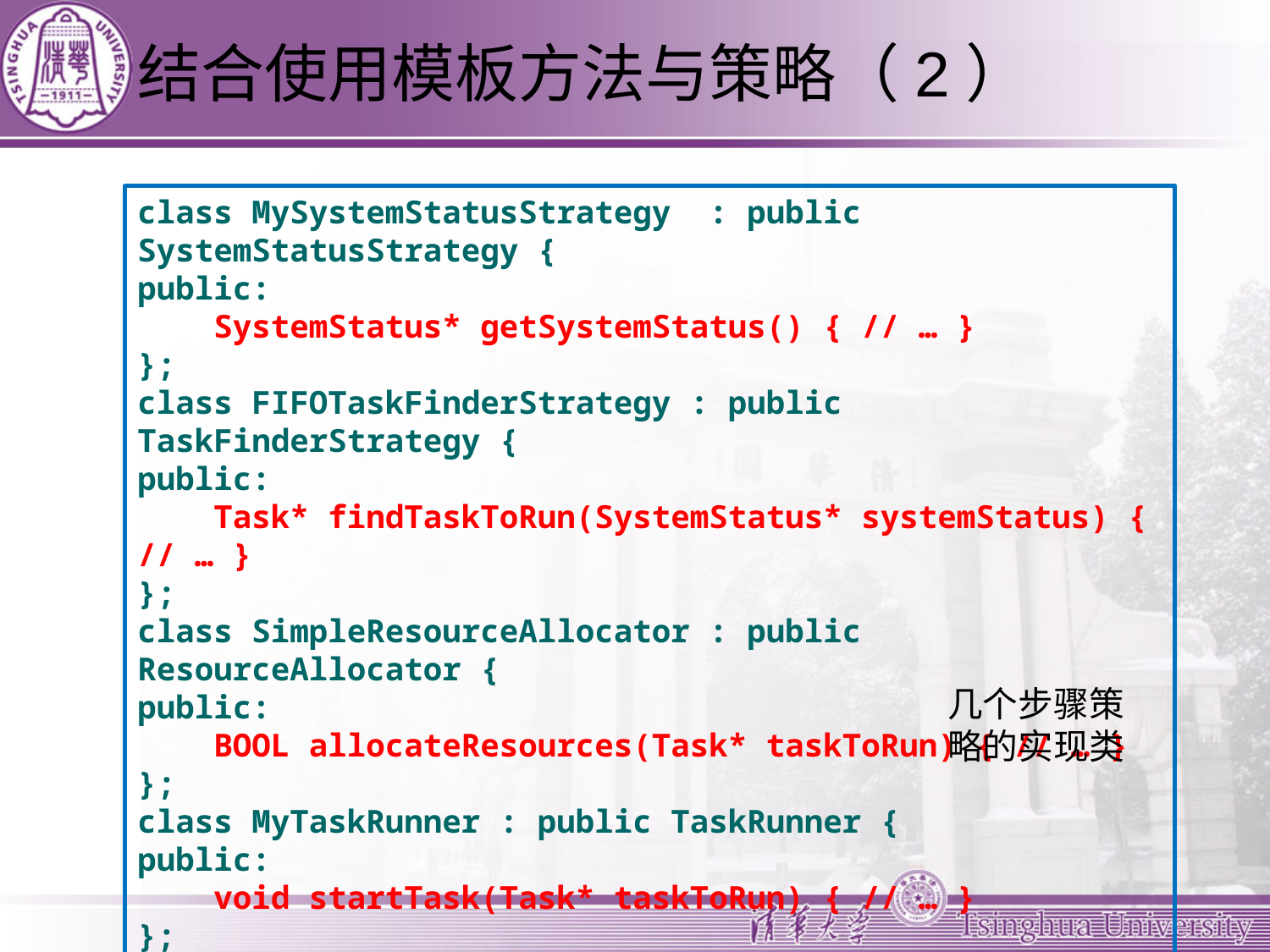

# 结合使用模板方法与策略（2）
class MySystemStatusStrategy  : public SystemStatusStrategy {
public:
    SystemStatus* getSystemStatus() { // … }
};
class FIFOTaskFinderStrategy : public TaskFinderStrategy {
public:
    Task* findTaskToRun(SystemStatus* systemStatus) { // … }
};
class SimpleResourceAllocator : public ResourceAllocator {
public:
    BOOL allocateResources(Task* taskToRun) { // … }
};
class MyTaskRunner : public TaskRunner {
public:
    void startTask(Task* taskToRun) { // … }
};
几个步骤策略的实现类